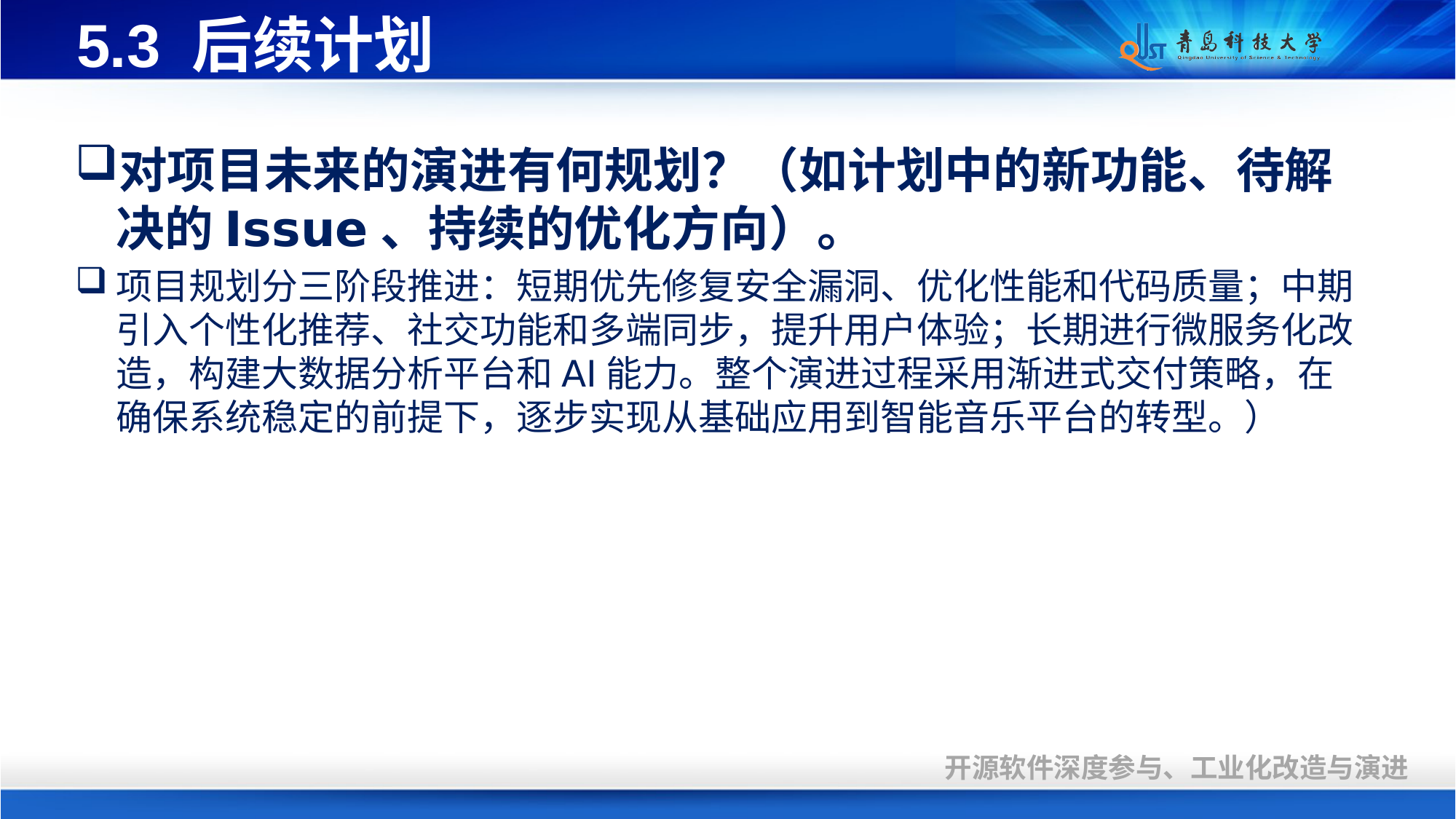

# 5.3 后续计划
对项目未来的演进有何规划？（如计划中的新功能、待解决的Issue、持续的优化方向）。
项目规划分三阶段推进：短期优先修复安全漏洞、优化性能和代码质量；中期引入个性化推荐、社交功能和多端同步，提升用户体验；长期进行微服务化改造，构建大数据分析平台和AI能力。整个演进过程采用渐进式交付策略，在确保系统稳定的前提下，逐步实现从基础应用到智能音乐平台的转型。）